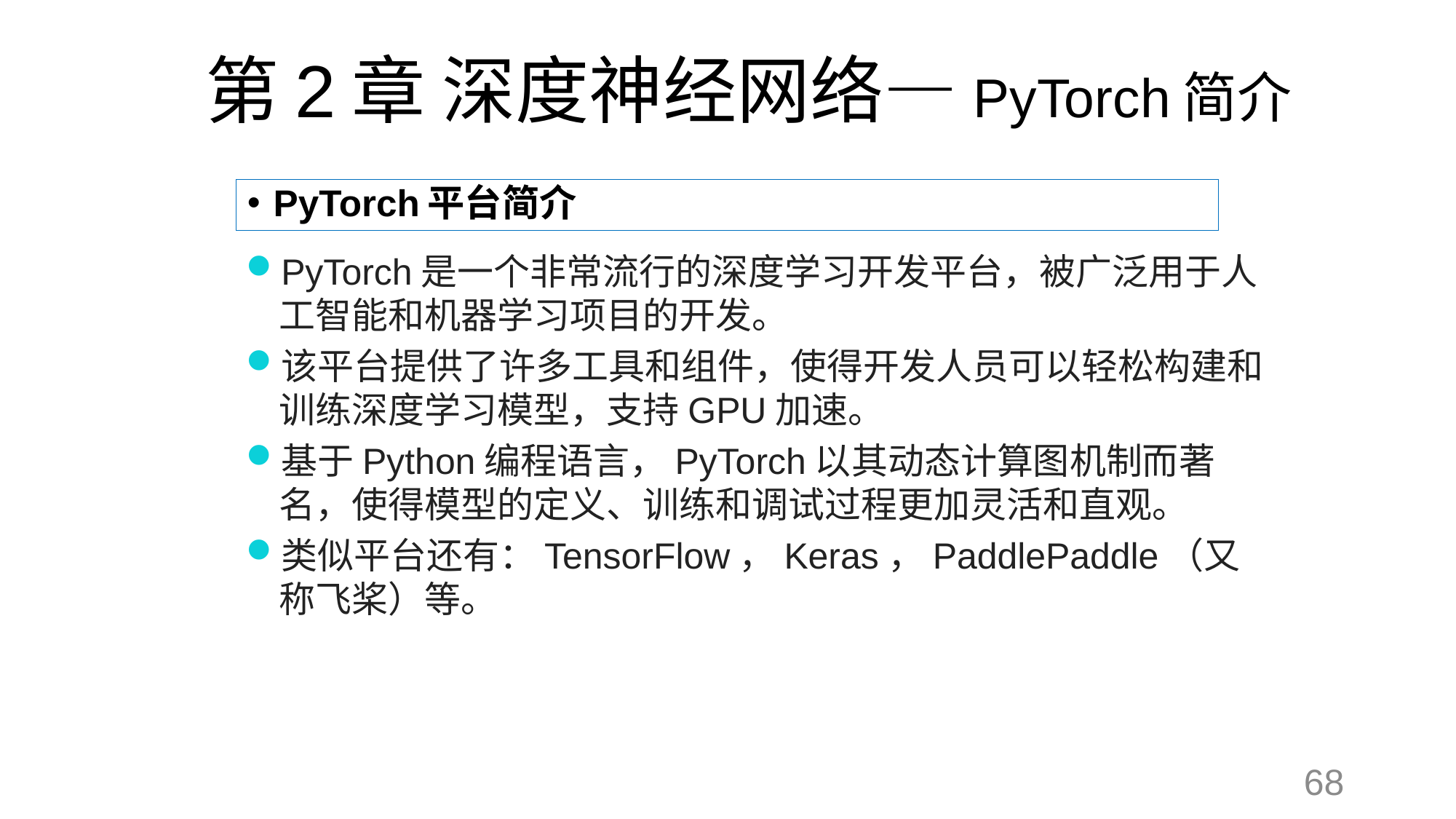

# 第2章 深度神经网络—PyTorch简介
PyTorch平台简介

PyTorch是一个非常流行的深度学习开发平台，被广泛用于人工智能和机器学习项目的开发。
该平台提供了许多工具和组件，使得开发人员可以轻松构建和训练深度学习模型，支持GPU加速。
基于Python编程语言，PyTorch以其动态计算图机制而著名，使得模型的定义、训练和调试过程更加灵活和直观。
类似平台还有：TensorFlow，Keras，PaddlePaddle（又称飞桨）等。

68